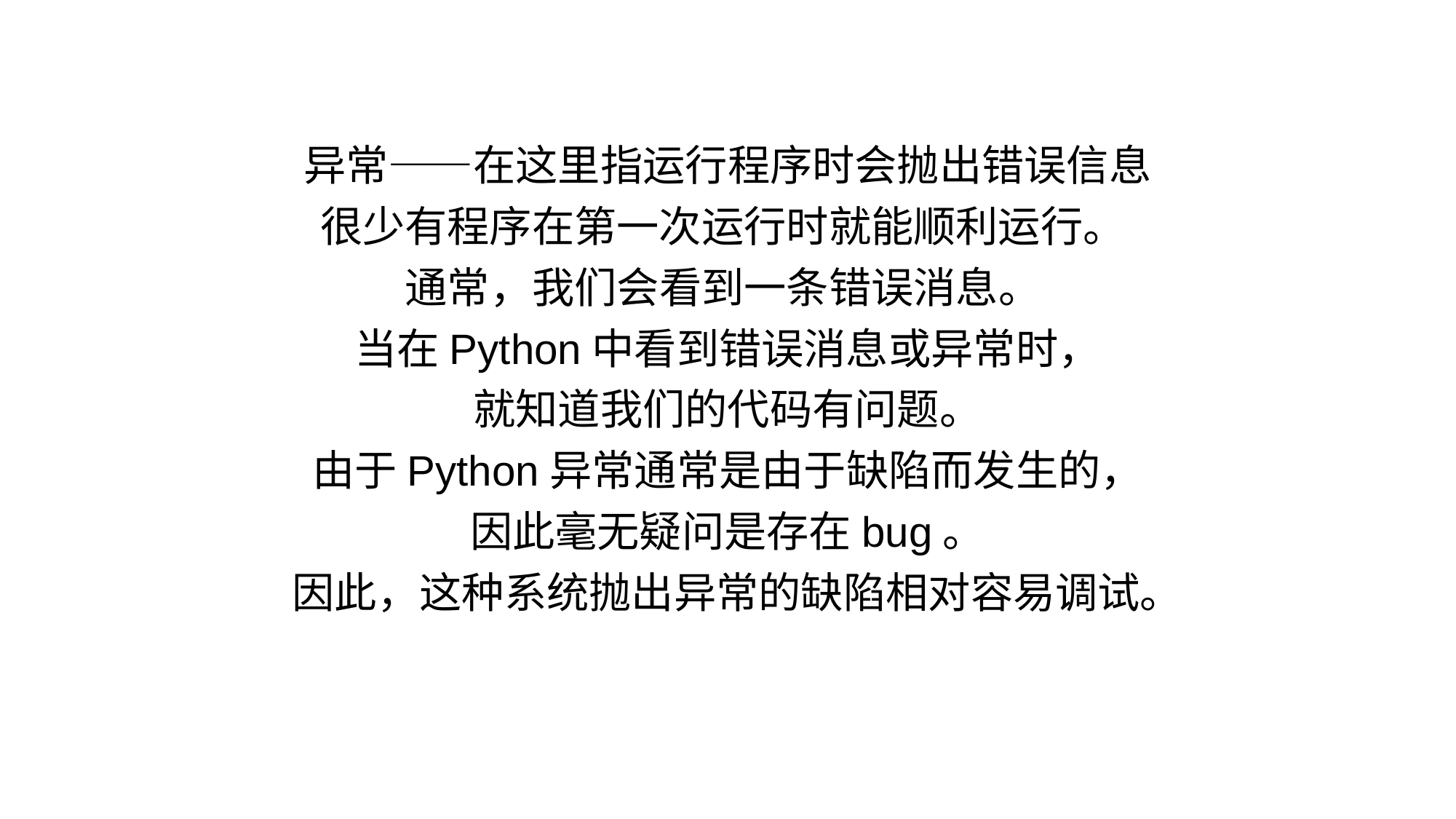

异常——在这里指运行程序时会抛出错误信息
很少有程序在第一次运行时就能顺利运行。
通常，我们会看到一条错误消息。
当在Python中看到错误消息或异常时，
就知道我们的代码有问题。
由于Python异常通常是由于缺陷而发生的，
因此毫无疑问是存在bug。
 因此，这种系统抛出异常的缺陷相对容易调试。